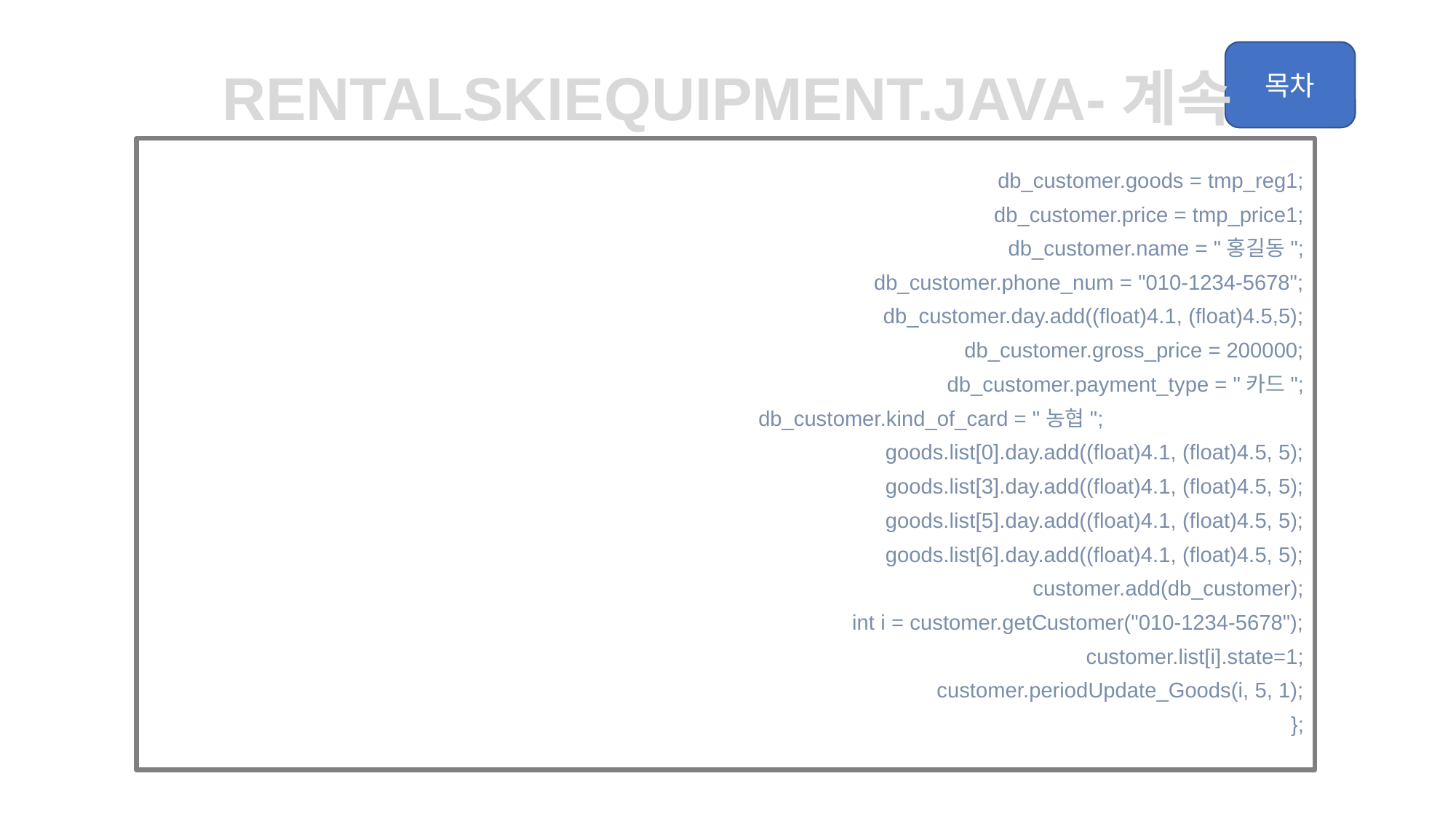

rentalskiequipment.java-계속

		db_customer.goods = tmp_reg1;
		db_customer.price = tmp_price1;
		db_customer.name = "홍길동";
		db_customer.phone_num = "010-1234-5678";
		db_customer.day.add((float)4.1, (float)4.5,5);
		db_customer.gross_price = 200000;
		db_customer.payment_type = "카드";
		db_customer.kind_of_card = "농협";
		goods.list[0].day.add((float)4.1, (float)4.5, 5);
		goods.list[3].day.add((float)4.1, (float)4.5, 5);
		goods.list[5].day.add((float)4.1, (float)4.5, 5);
		goods.list[6].day.add((float)4.1, (float)4.5, 5);
		customer.add(db_customer);
		int i = customer.getCustomer("010-1234-5678");
		customer.list[i].state=1;
		customer.periodUpdate_Goods(i, 5, 1);
	};